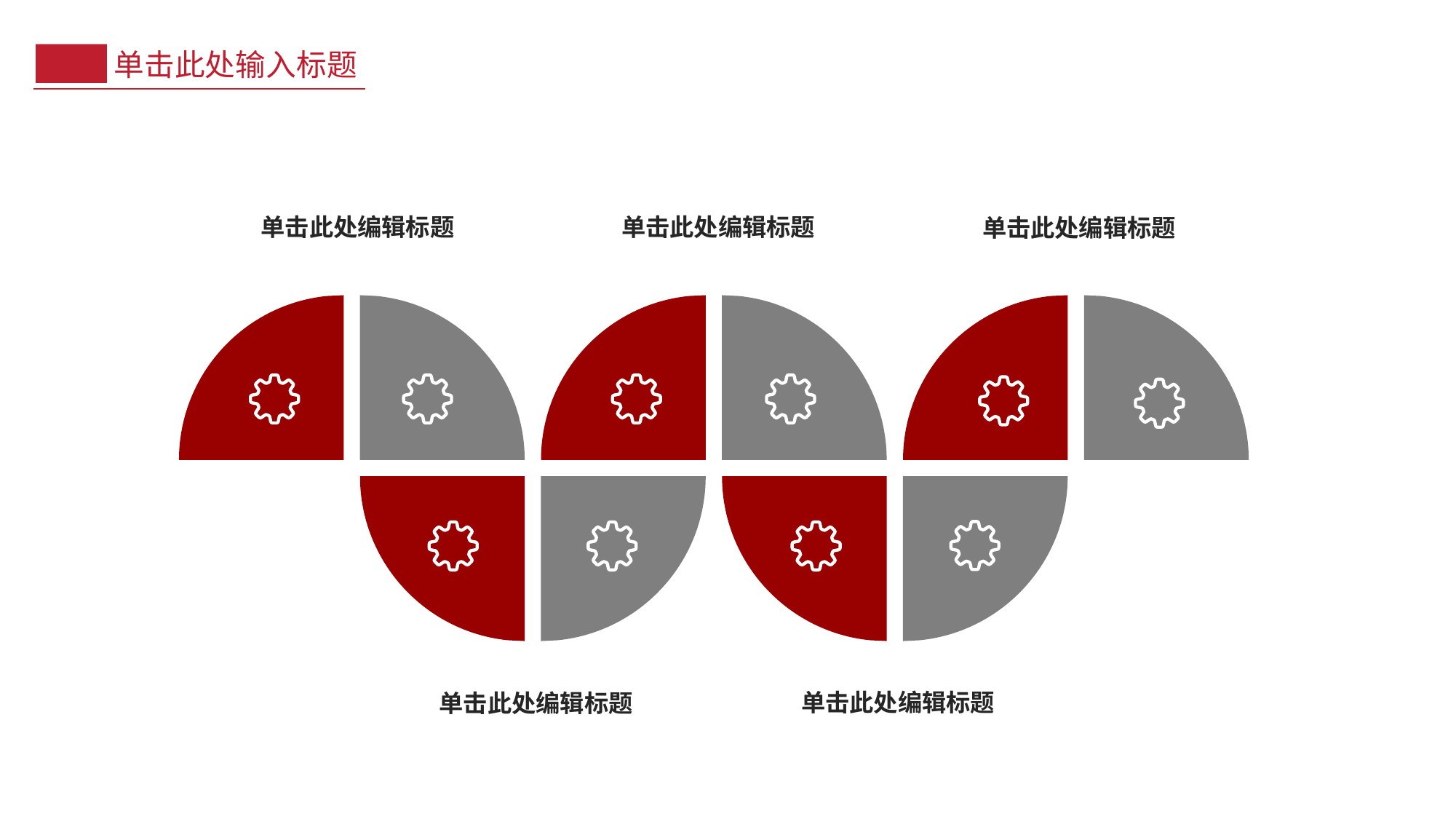

单击此处输入标题
单击此处编辑标题
单击此处编辑标题
单击此处编辑标题

单击此处编辑标题
单击此处编辑标题